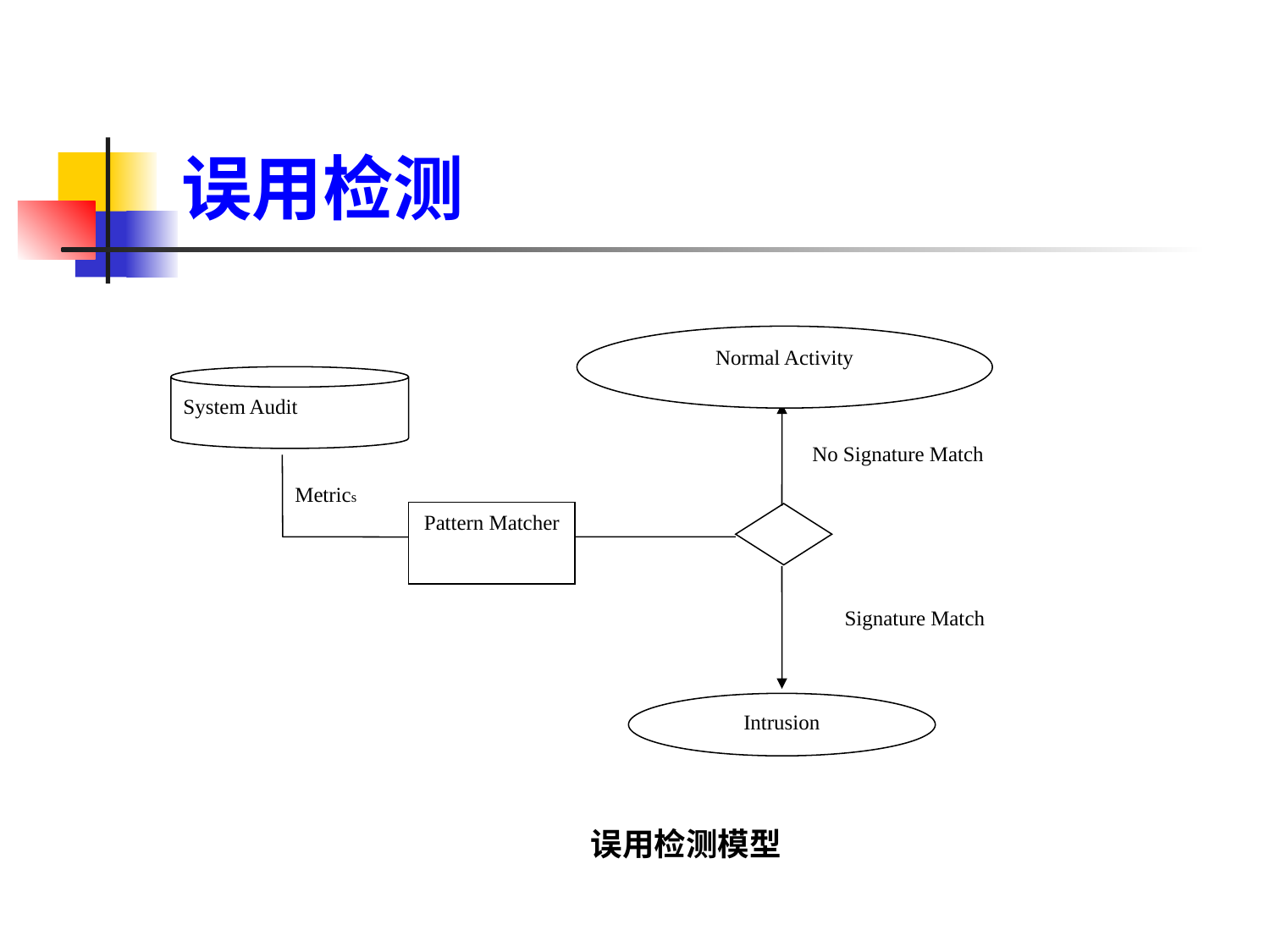

误用检测
Normal Activity

No Signature Match

Signature Match
Intrusion
System Audit

Metrics
Pattern Matcher

误用检测模型